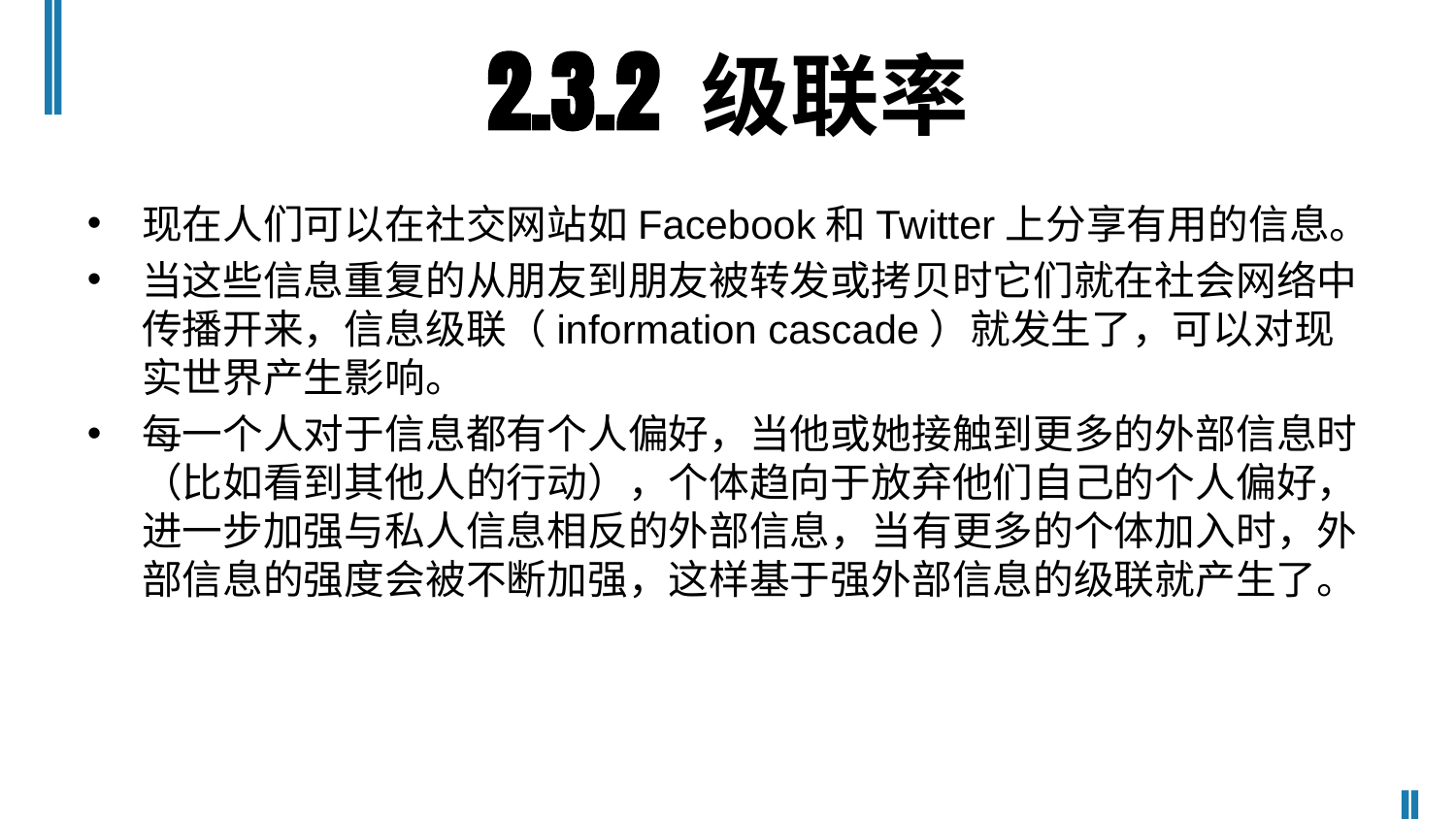

# 2.3.2 级联率
现在人们可以在社交网站如Facebook和Twitter上分享有用的信息。
当这些信息重复的从朋友到朋友被转发或拷贝时它们就在社会网络中传播开来，信息级联（information cascade）就发生了，可以对现实世界产生影响。
每一个人对于信息都有个人偏好，当他或她接触到更多的外部信息时（比如看到其他人的行动），个体趋向于放弃他们自己的个人偏好，进一步加强与私人信息相反的外部信息，当有更多的个体加入时，外部信息的强度会被不断加强，这样基于强外部信息的级联就产生了。